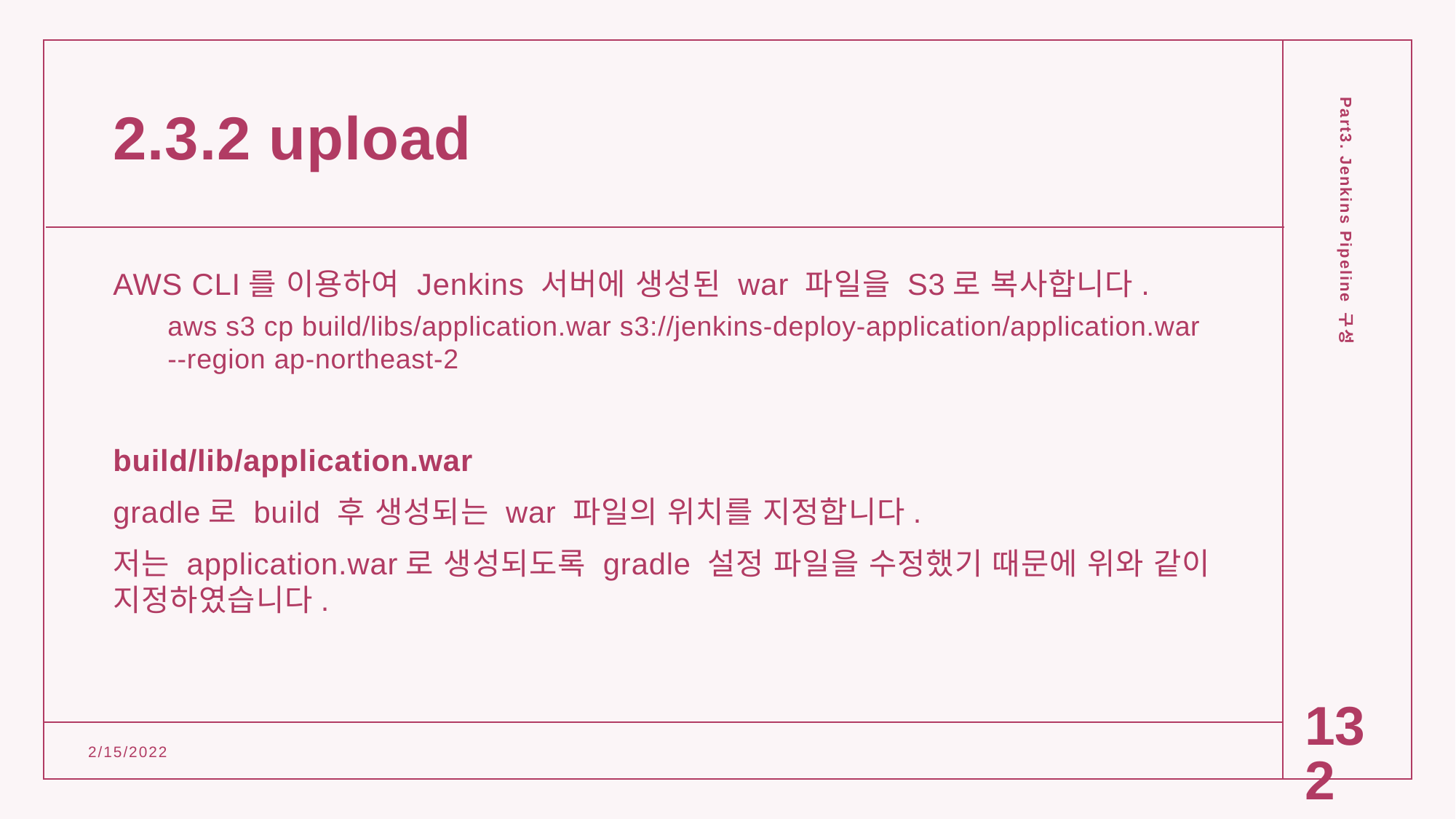

# 2.3.2 upload
AWS CLI를 이용하여 Jenkins 서버에 생성된 war 파일을 S3로 복사합니다.
aws s3 cp build/libs/application.war s3://jenkins-deploy-application/application.war --region ap-northeast-2

build/lib/application.war
gradle로 build 후 생성되는 war 파일의 위치를 지정합니다.
저는 application.war로 생성되도록 gradle 설정 파일을 수정했기 때문에 위와 같이 지정하였습니다.
Part3. Jenkins Pipeline 구성
132
2/15/2022